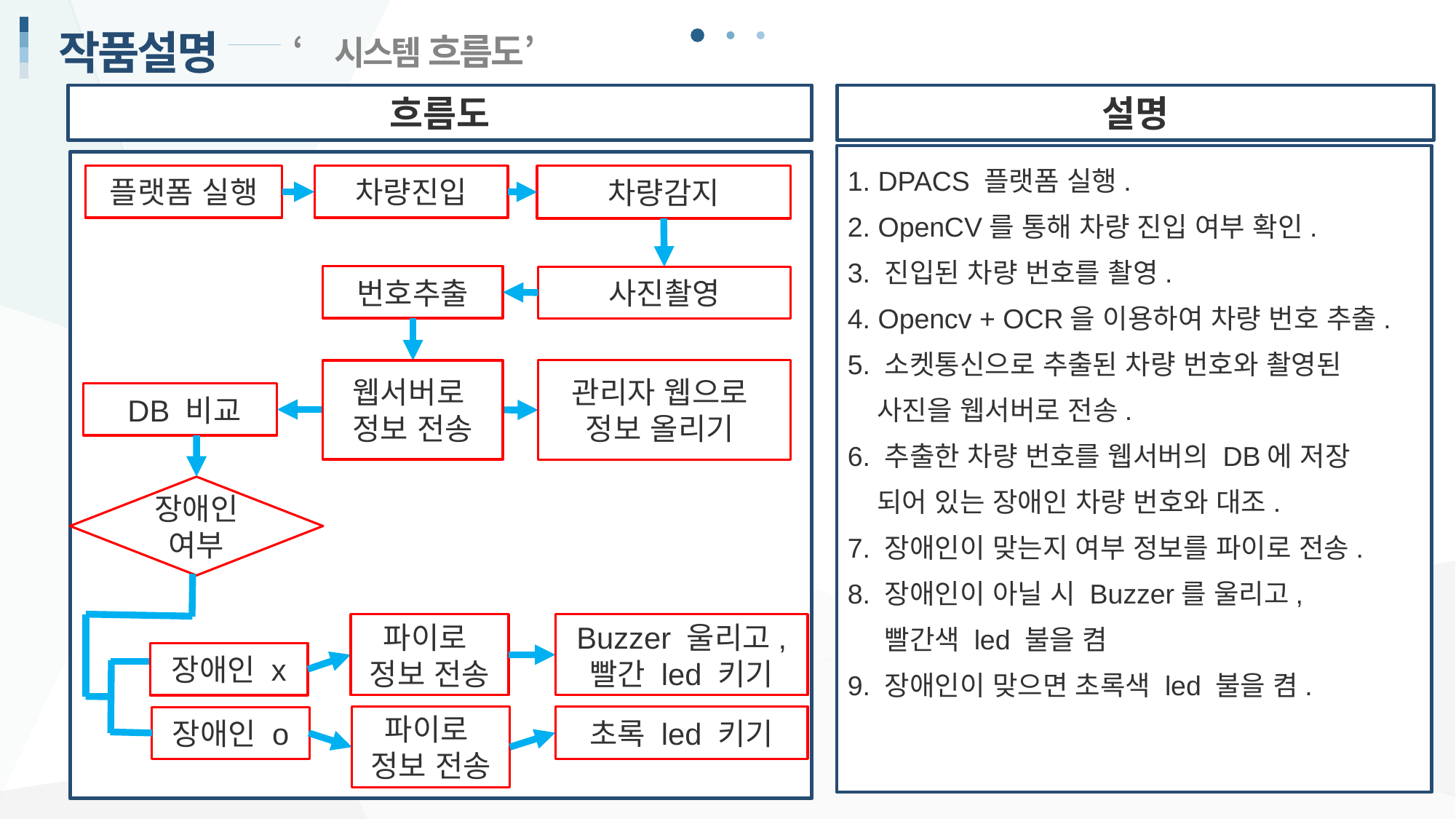

작품설명
‘시스템 흐름도’

설명
흐름도
1. DPACS 플랫폼 실행.
2. OpenCV를 통해 차량 진입 여부 확인.
3. 진입된 차량 번호를 촬영.
4. Opencv + OCR을 이용하여 차량 번호 추출.
5. 소켓통신으로 추출된 차량 번호와 촬영된
   사진을 웹서버로 전송.
6. 추출한 차량 번호를 웹서버의 DB에 저장
   되어 있는 장애인 차량 번호와 대조.
7. 장애인이 맞는지 여부 정보를 파이로 전송.
8. 장애인이 아닐 시 Buzzer를 울리고,
    빨간색 led 불을 켬
9. 장애인이 맞으면 초록색 led 불을 켬.

차량감지
플랫폼 실행
차량진입
번호추출
사진촬영
관리자 웹으로
정보 올리기
웹서버로
정보 전송
 DB 비교
장애인
여부
Buzzer 울리고,
빨간 led 키기
파이로
정보 전송
장애인 x
파이로
정보 전송
초록 led 키기
장애인 o